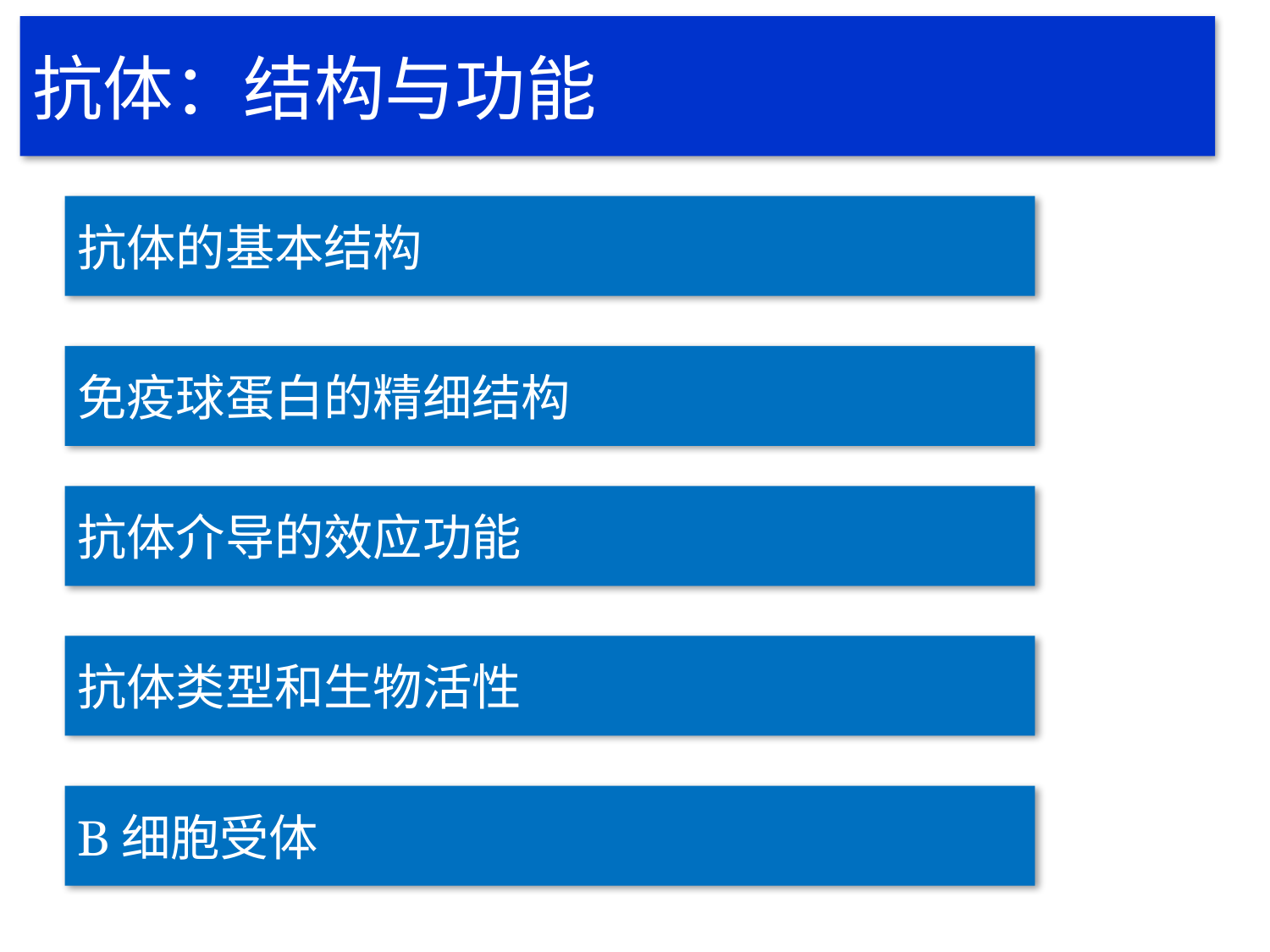

抗体：结构与功能
抗体的基本结构
免疫球蛋白的精细结构
抗体介导的效应功能
抗体类型和生物活性
B细胞受体